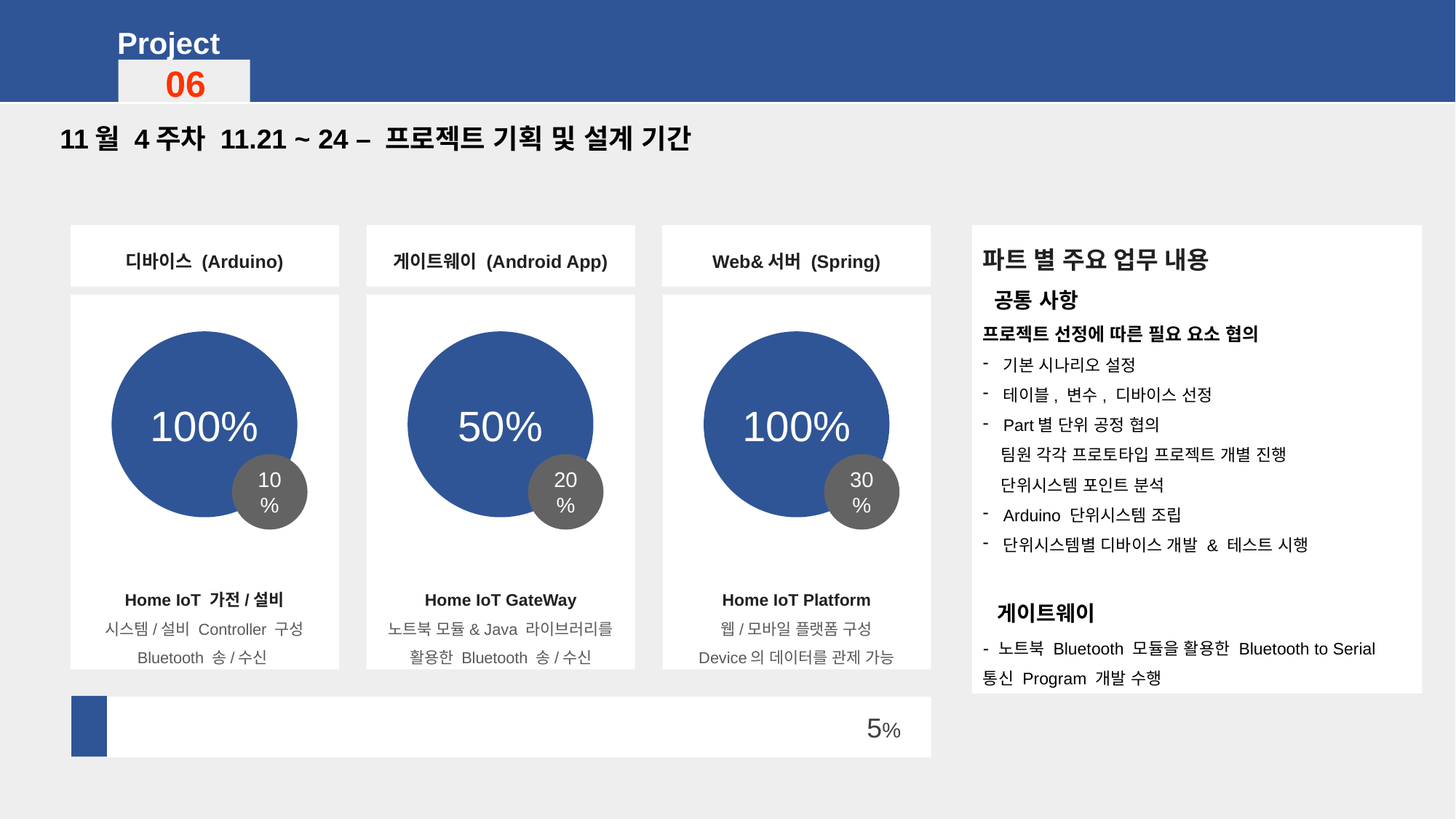

Project
06

11월 4주차 11.21 ~ 24 – 프로젝트 기획 및 설계 기간

Web&서버 (Spring)
파트 별 주요 업무 내용
 공통 사항
프로젝트 선정에 따른 필요 요소 협의
기본 시나리오 설정
테이블, 변수, 디바이스 선정
Part별 단위 공정 협의
   팀원 각각 프로토타입 프로젝트 개별 진행
   단위시스템 포인트 분석
Arduino 단위시스템 조립
단위시스템별 디바이스 개발 & 테스트 시행

  게이트웨이
- 노트북 Bluetooth 모듈을 활용한 Bluetooth to Serial 통신 Program 개발 수행

게이트웨이 (Android App)
디바이스 (Arduino)

100%
50%
100%
10%
20%
30
%
Home IoT 가전/설비
시스템/설비 Controller 구성
Bluetooth 송/수신
Home IoT GateWay
노트북 모듈& Java 라이브러리를 활용한 Bluetooth 송/수신
Home IoT Platform
웹/모바일 플랫폼 구성
Device의 데이터를 관제 가능

5%